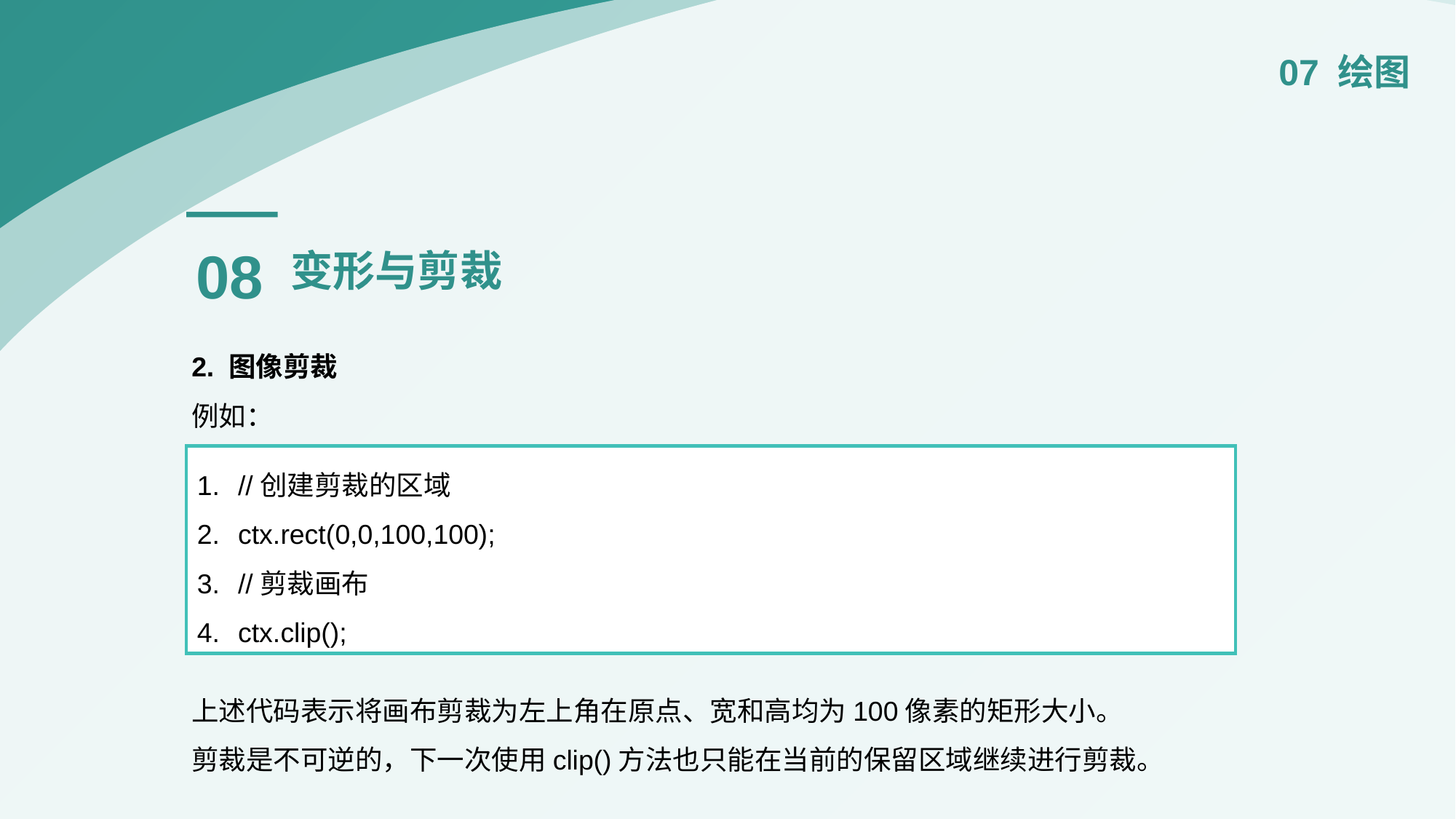

07 绘图
08

变形与剪裁
2. 图像剪裁
例如：

上述代码表示将画布剪裁为左上角在原点、宽和高均为100像素的矩形大小。
剪裁是不可逆的，下一次使用clip()方法也只能在当前的保留区域继续进行剪裁。
//创建剪裁的区域
ctx.rect(0,0,100,100);
//剪裁画布
ctx.clip();